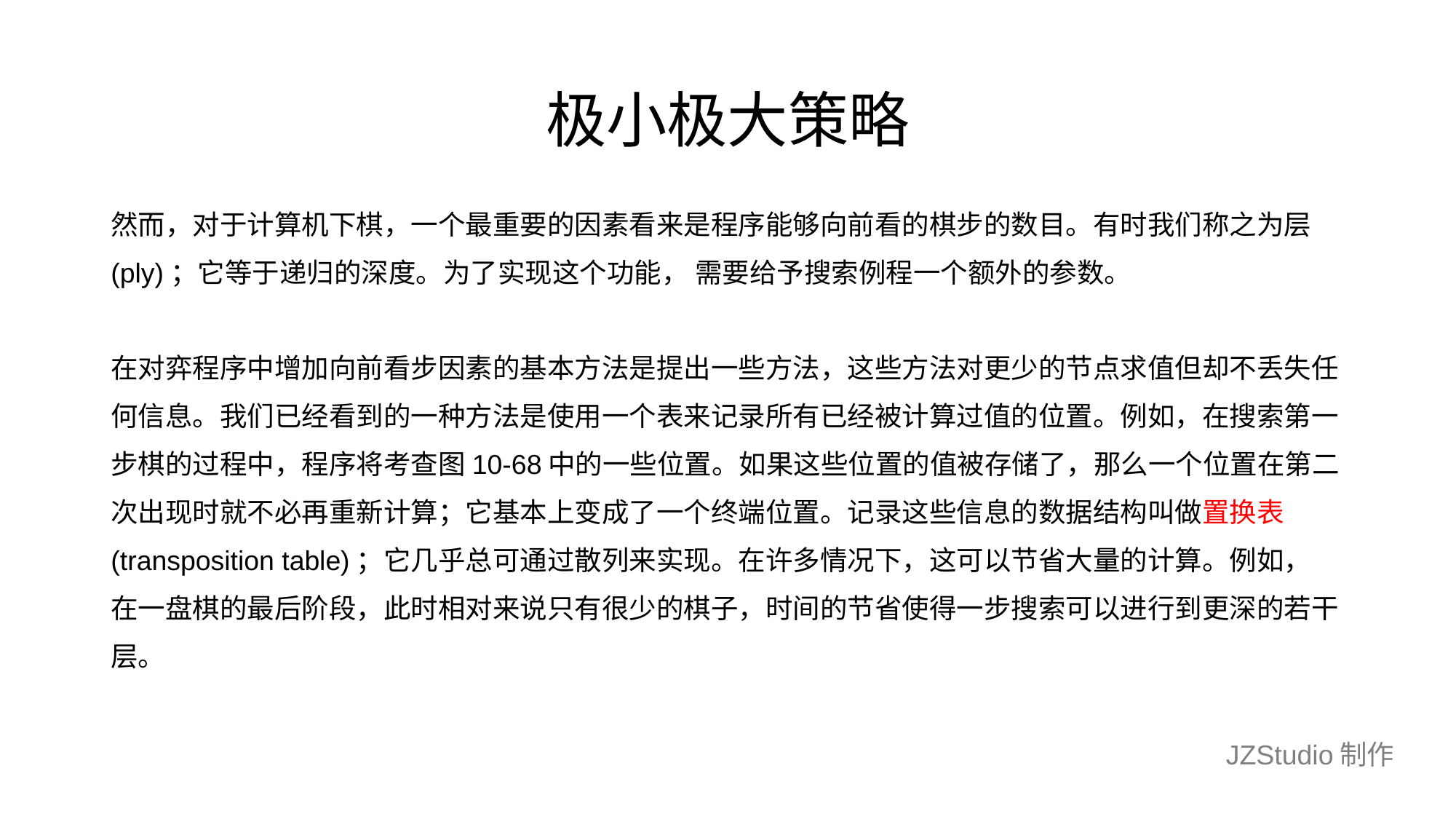

# 极小极大策略
然而，对于计算机下棋，一个最重要的因素看来是程序能够向前看的棋步的数目。有时我们称之为层
(ply)；它等于递归的深度。为了实现这个功能， 需要给予搜索例程一个额外的参数。

在对弈程序中增加向前看步因素的基本方法是提出一些方法，这些方法对更少的节点求值但却不丢失任
何信息。我们已经看到的一种方法是使用一个表来记录所有已经被计算过值的位置。例如，在搜索第一
步棋的过程中，程序将考查图10-68中的一些位置。如果这些位置的值被存储了，那么一个位置在第二
次出现时就不必再重新计算；它基本上变成了一个终端位置。记录这些信息的数据结构叫做置换表
(transposition table)；它几乎总可通过散列来实现。在许多情况下，这可以节省大量的计算。例如，
在一盘棋的最后阶段，此时相对来说只有很少的棋子，时间的节省使得一步搜索可以进行到更深的若干
层。